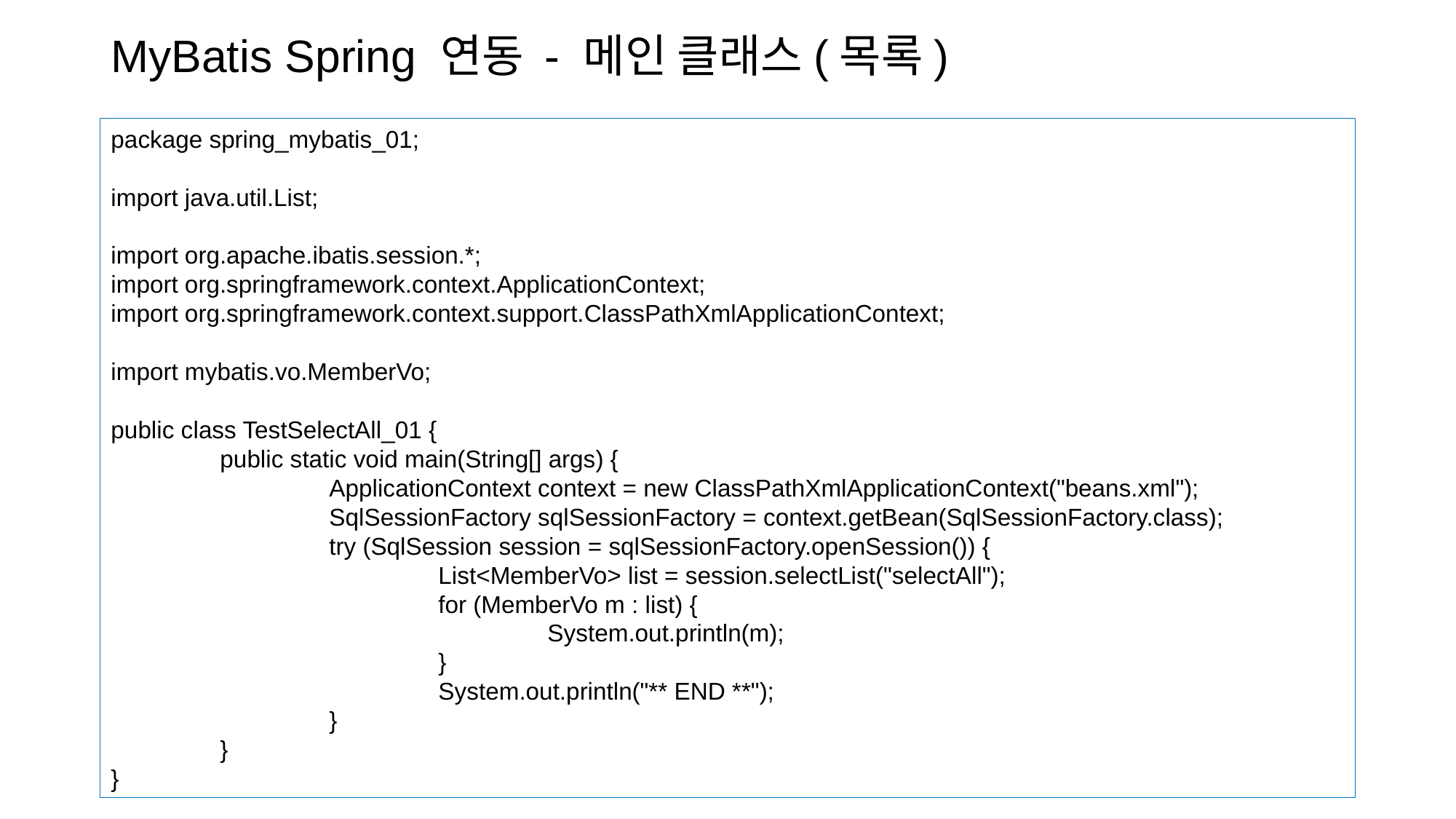

# MyBatis Spring 연동 - 메인 클래스(목록)

package spring_mybatis_01;

import java.util.List;

import org.apache.ibatis.session.*;
import org.springframework.context.ApplicationContext;
import org.springframework.context.support.ClassPathXmlApplicationContext;

import mybatis.vo.MemberVo;

public class TestSelectAll_01 {
	public static void main(String[] args) {
		ApplicationContext context = new ClassPathXmlApplicationContext("beans.xml");
		SqlSessionFactory sqlSessionFactory = context.getBean(SqlSessionFactory.class);
		try (SqlSession session = sqlSessionFactory.openSession()) {
			List<MemberVo> list = session.selectList("selectAll");
			for (MemberVo m : list) {
				System.out.println(m);
			}
			System.out.println("** END **");
		}
	}
}